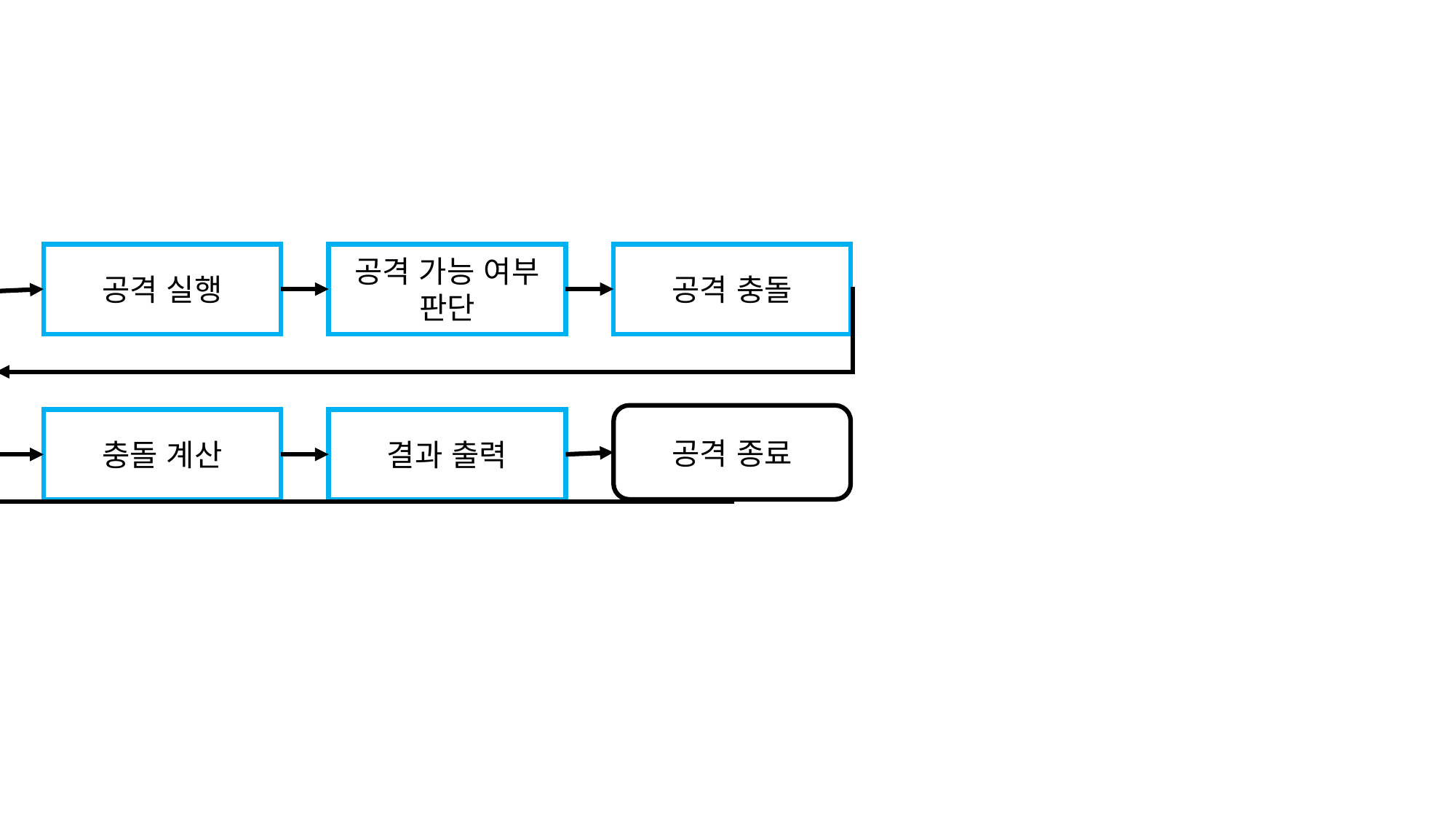

공격 대상 발견
공격 실행
공격 가능 여부 판단
공격 충돌
공격 종료
충돌 계산
결과 출력